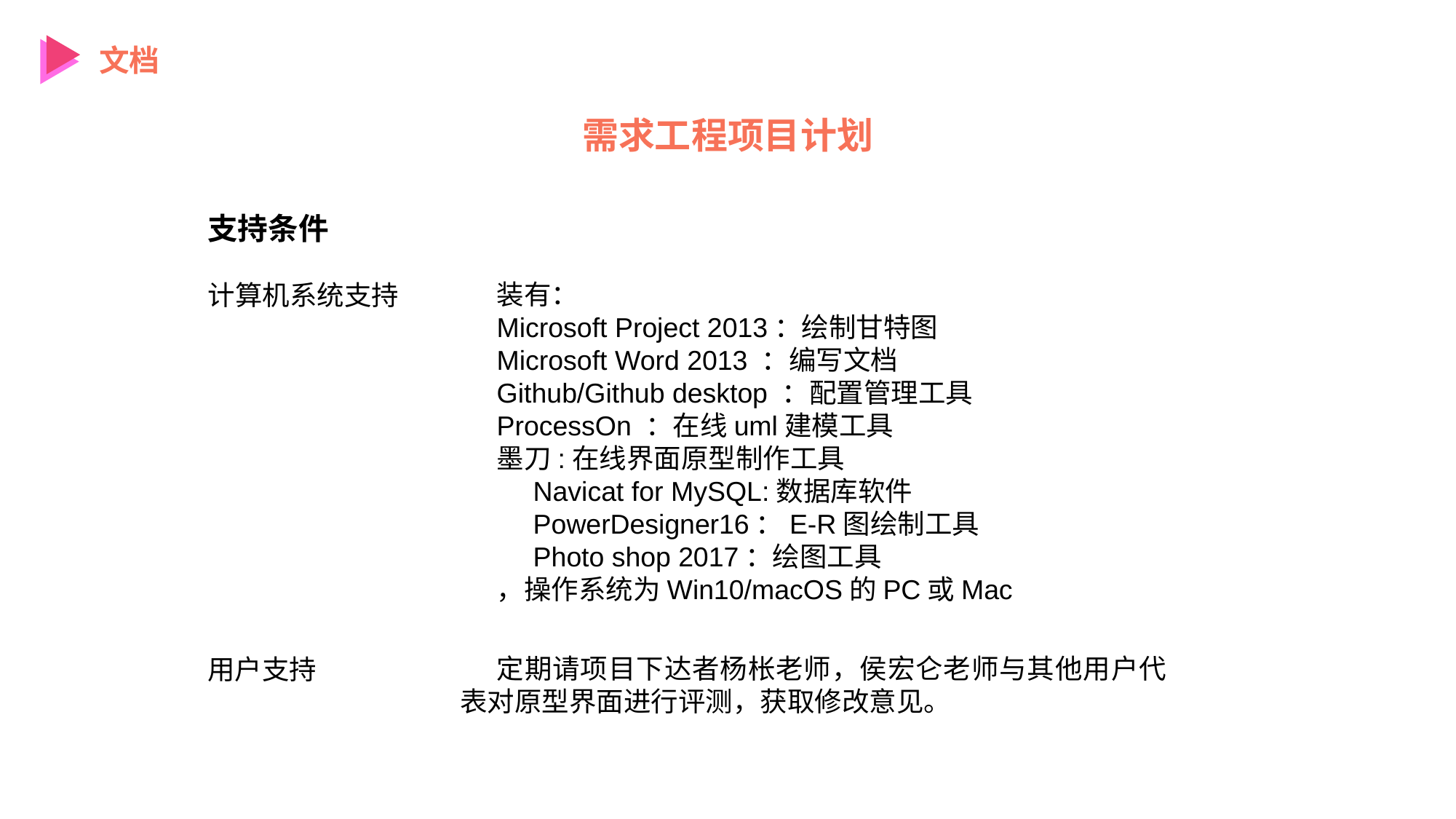

文档
需求工程项目计划
支持条件
计算机系统支持
装有：
Microsoft Project 2013：绘制甘特图
Microsoft Word 2013 ：编写文档
Github/Github desktop ：配置管理工具
ProcessOn ：在线uml建模工具
墨刀:在线界面原型制作工具
Navicat for MySQL:数据库软件
PowerDesigner16：E-R图绘制工具
Photo shop 2017：绘图工具 ，操作系统为Win10/macOS的PC或Mac
用户支持
定期请项目下达者杨枨老师，侯宏仑老师与其他用户代表对原型界面进行评测，获取修改意见。